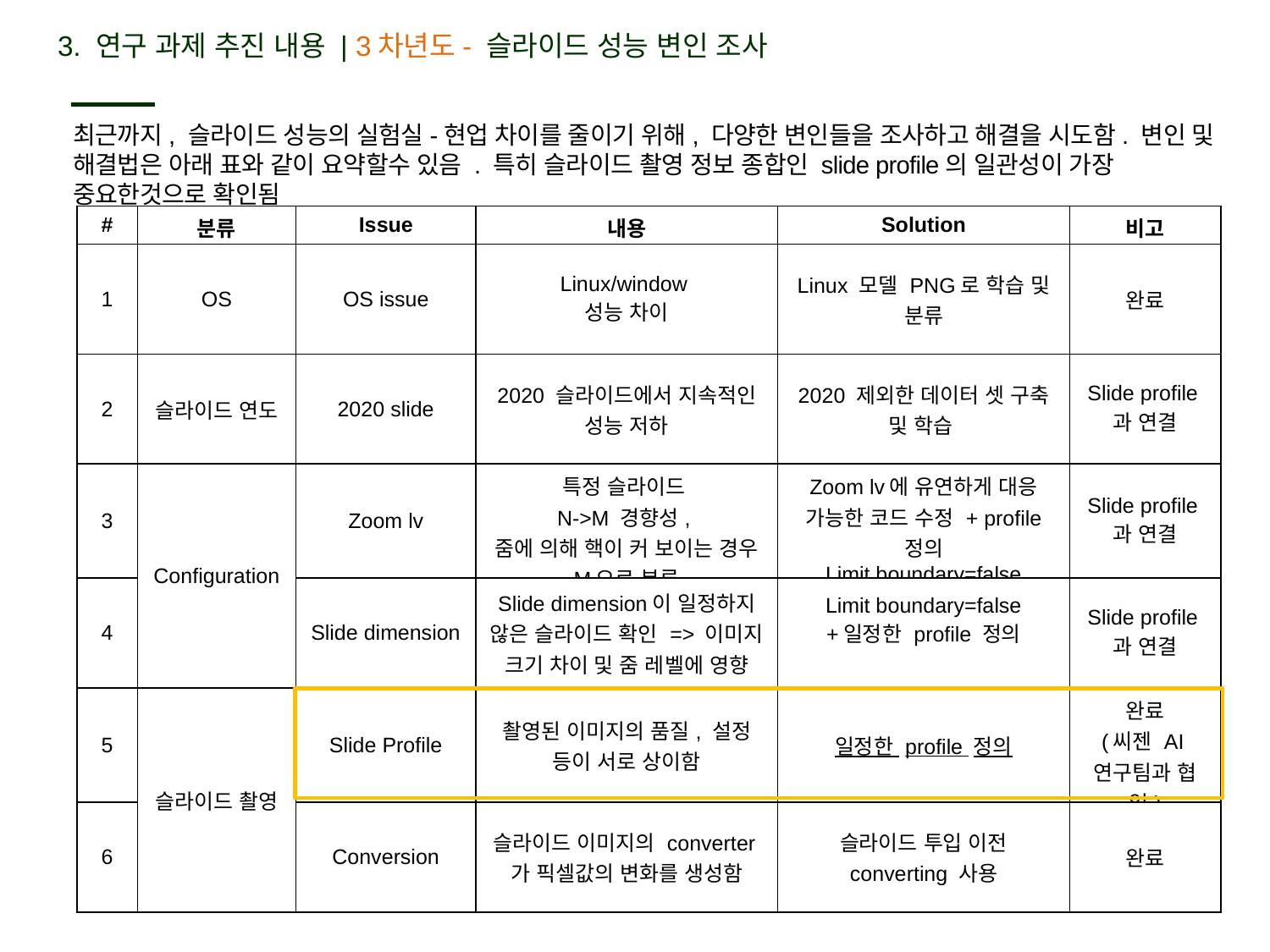

3. 연구 과제 추진 내용 | 3차년도- 슬라이드 성능 변인 조사
최근까지, 슬라이드 성능의 실험실-현업 차이를 줄이기 위해, 다양한 변인들을 조사하고 해결을 시도함. 변인 및 해결법은 아래 표와 같이 요약할수 있음 . 특히 슬라이드 촬영 정보 종합인 slide profile의 일관성이 가장 중요한것으로 확인됨
| # | 분류 | Issue | 내용 | Solution | 비고 |
| --- | --- | --- | --- | --- | --- |
| 1 | OS | OS issue | Linux/window 성능 차이 | Linux 모델 PNG로 학습 및 분류 | 완료 |
| 2 | 슬라이드 연도 | 2020 slide | 2020 슬라이드에서 지속적인 성능 저하 | 2020 제외한 데이터 셋 구축 및 학습 | Slide profile과 연결 |
| 3 | Configuration | Zoom lv | 특정 슬라이드 N->M 경향성, 줌에 의해 핵이 커 보이는 경우 M으로 분류 | Zoom lv에 유연하게 대응 가능한 코드 수정 + profile 정의 Limit boundary=false | Slide profile과 연결 |
| 4 |  | Slide dimension | Slide dimension이 일정하지 않은 슬라이드 확인 => 이미지 크기 차이 및 줌 레벨에 영향 | Limit boundary=false +일정한 profile 정의 | Slide profile과 연결 |
| 5 | 슬라이드 촬영 | Slide Profile | 촬영된 이미지의 품질, 설정 등이 서로 상이함 | 일정한 profile 정의 | 완료 (씨젠 AI연구팀과 협업) |
| 6 |  | Conversion | 슬라이드 이미지의 converter가 픽셀값의 변화를 생성함 | 슬라이드 투입 이전 converting 사용 | 완료 |